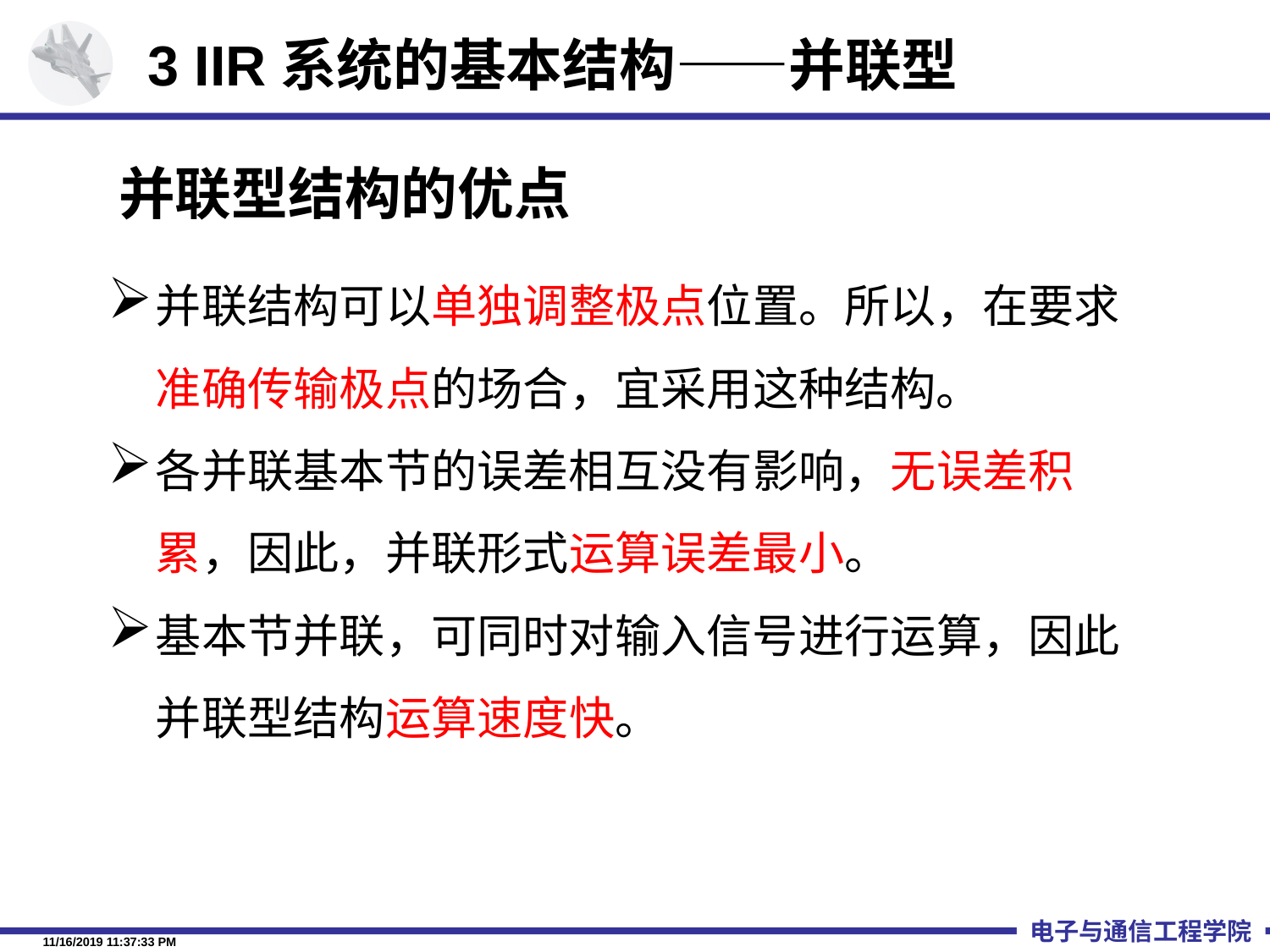

3 IIR系统的基本结构——并联型
# 并联型结构的优点
并联结构可以单独调整极点位置。所以，在要求准确传输极点的场合，宜采用这种结构。
各并联基本节的误差相互没有影响，无误差积累，因此，并联形式运算误差最小。
基本节并联，可同时对输入信号进行运算，因此并联型结构运算速度快。